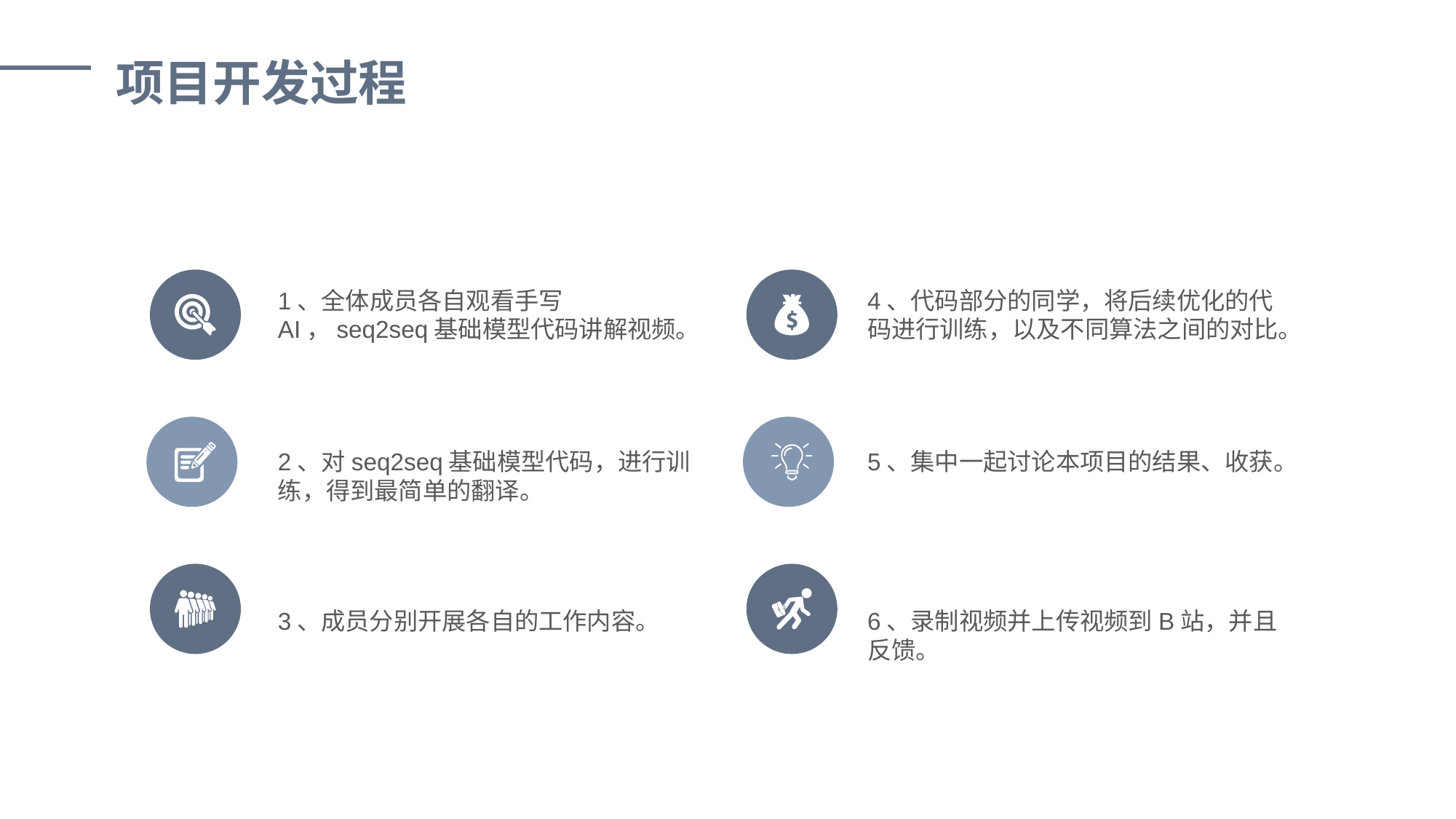

项目开发过程
e7d195523061f1c01ef2b70529884c179423570dbaad84926380ABC1F97BAEF0C8FC051856578EAB7874501A1FFE158C4981707381814BCC4D9A8E3554438DEE4FBCF5A5B4D2A8B0989AB57E8BAC65EB77E2D09FF131CC59EA9E4A9D8C5193CF33B4C665D9FFCB9FD5BF1978DE4ABAE5EDC832CC76654DC8A3C49933D22DDA1F036BB0B658159A33

4、代码部分的同学，将后续优化的代码进行训练，以及不同算法之间的对比。
1、全体成员各自观看手写AI，seq2seq基础模型代码讲解视频。

5、集中一起讨论本项目的结果、收获。
2、对seq2seq基础模型代码，进行训练，得到最简单的翻译。

6、录制视频并上传视频到B站，并且反馈。
3、成员分别开展各自的工作内容。